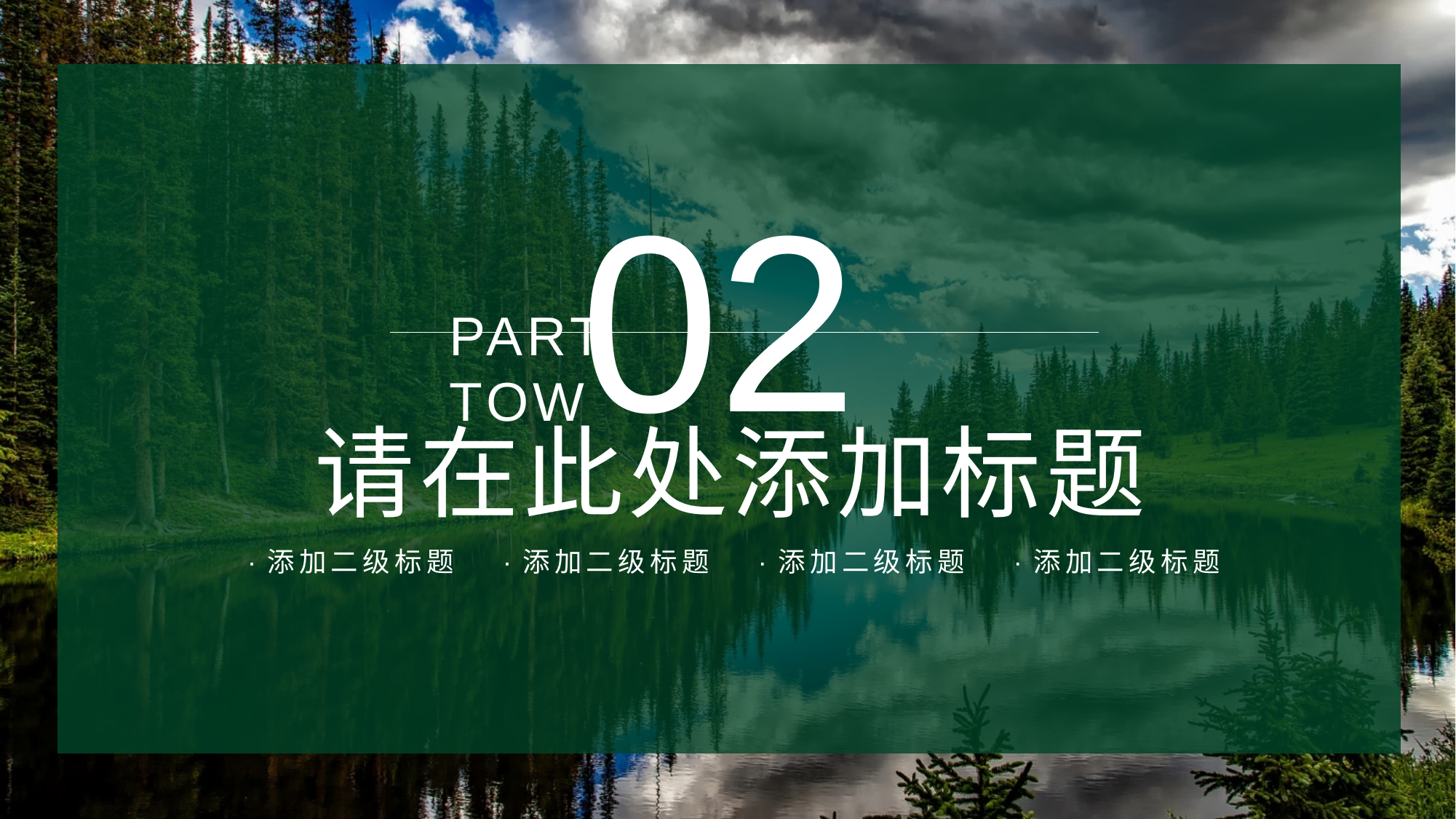

02
PART                 TOW
请在此处添加标题
·添加二级标题
·添加二级标题
·添加二级标题
·添加二级标题